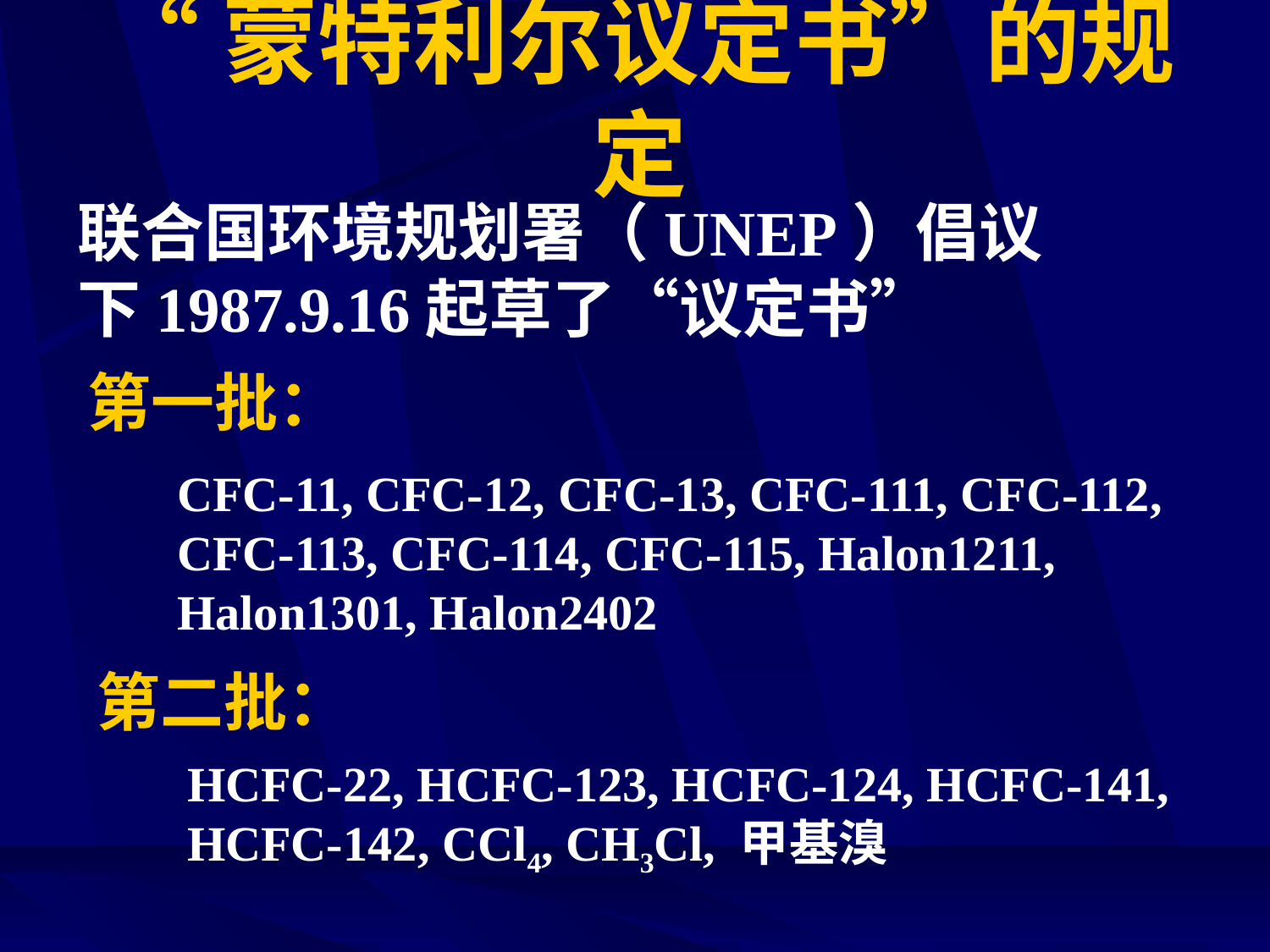

# “蒙特利尔议定书”的规定
联合国环境规划署（UNEP）倡议下1987.9.16起草了“议定书”
第一批：
CFC-11, CFC-12, CFC-13, CFC-111, CFC-112, CFC-113, CFC-114, CFC-115, Halon1211, Halon1301, Halon2402
第二批：
HCFC-22, HCFC-123, HCFC-124, HCFC-141, HCFC-142, CCl4, CH3Cl, 甲基溴